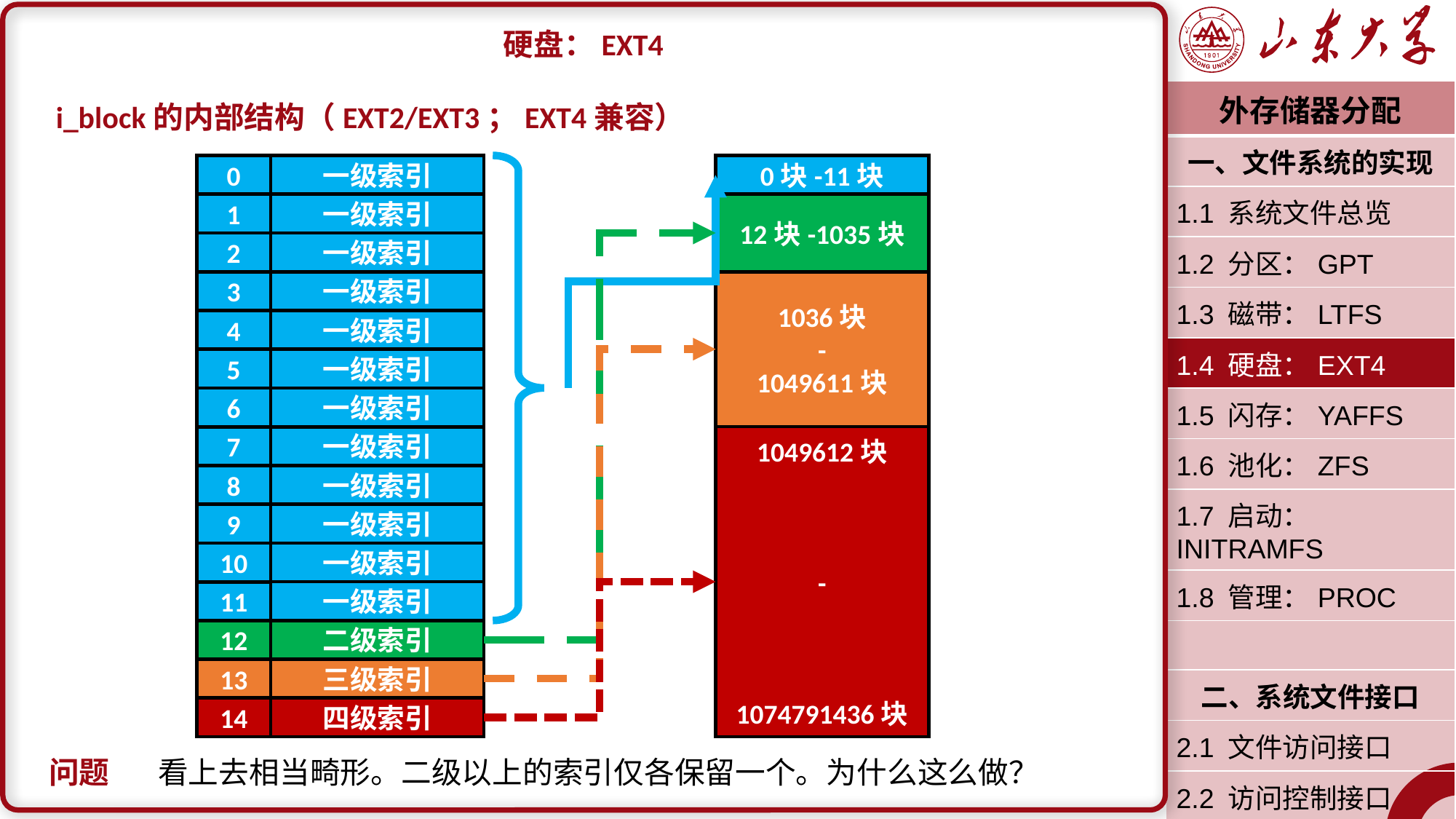

硬盘：EXT4

 i_block的内部结构（EXT2/EXT3；EXT4兼容）

问题	看上去相当畸形。二级以上的索引仅各保留一个。为什么这么做？
| 外存储器分配 |
| --- |
| 一、文件系统的实现 |
| 1.1 系统文件总览 |
| 1.2 分区：GPT |
| 1.3 磁带：LTFS |
| 1.4 硬盘：EXT4 |
| 1.5 闪存：YAFFS |
| 1.6 池化：ZFS |
| 1.7 启动：INITRAMFS |
| 1.8 管理：PROC |
|  |
| 二、系统文件接口 |
| 2.1 文件访问接口 |
| 2.2 访问控制接口 |
| 潘润宇 2023.04 |

0
0块-11块
一级索引
1
12块-1035块
一级索引
2
一级索引
1036块
-
1049611块
3
一级索引
4
一级索引
5
一级索引
6
一级索引
1049612块

-

1074791436块
7
一级索引
8
一级索引
9
一级索引
10
一级索引
11
一级索引
12
二级索引
13
三级索引
14
四级索引